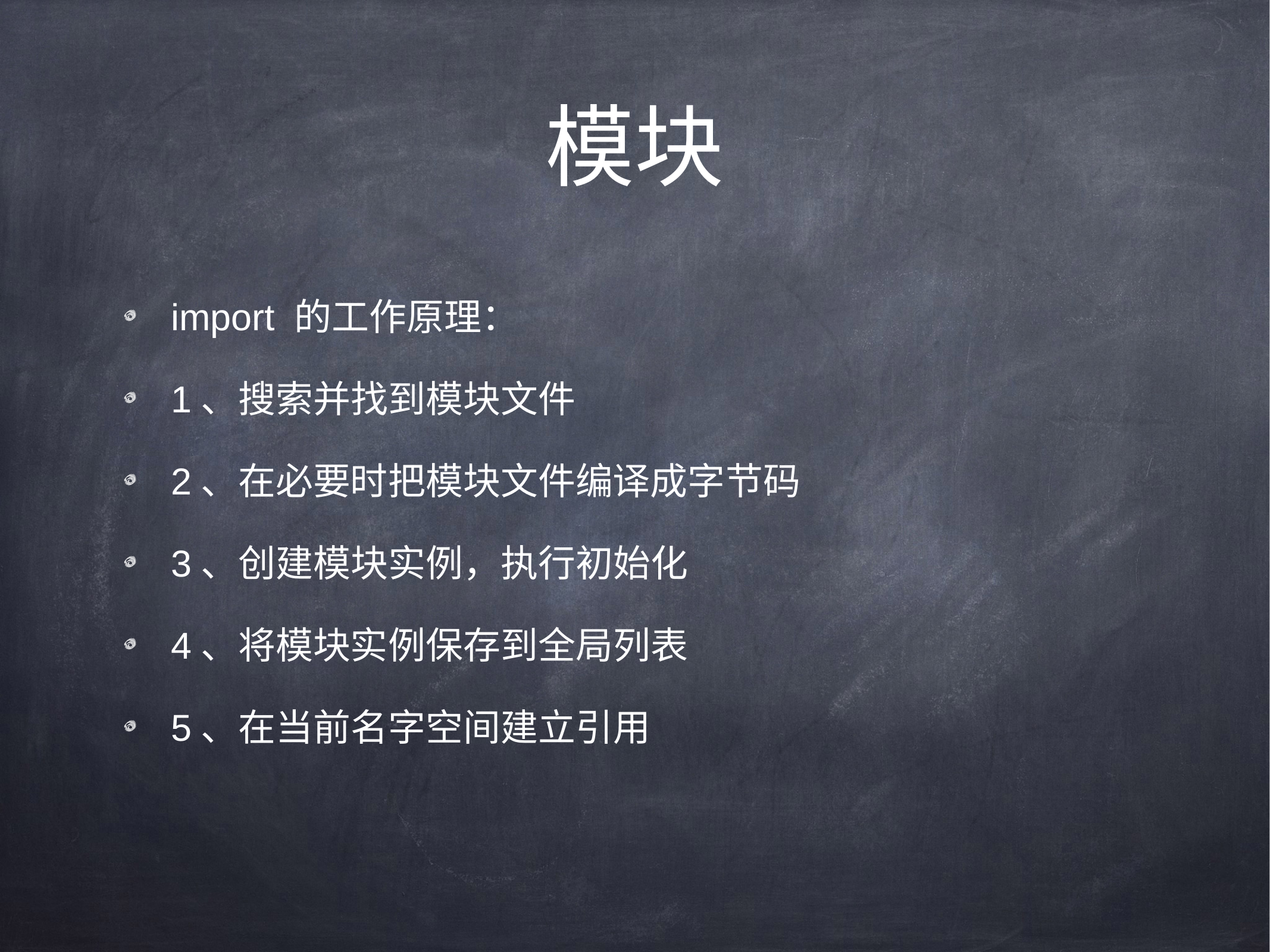

# 模块
import 的工作原理：
1、搜索并找到模块文件
2、在必要时把模块文件编译成字节码
3、创建模块实例，执行初始化
4、将模块实例保存到全局列表
5、在当前名字空间建立引用